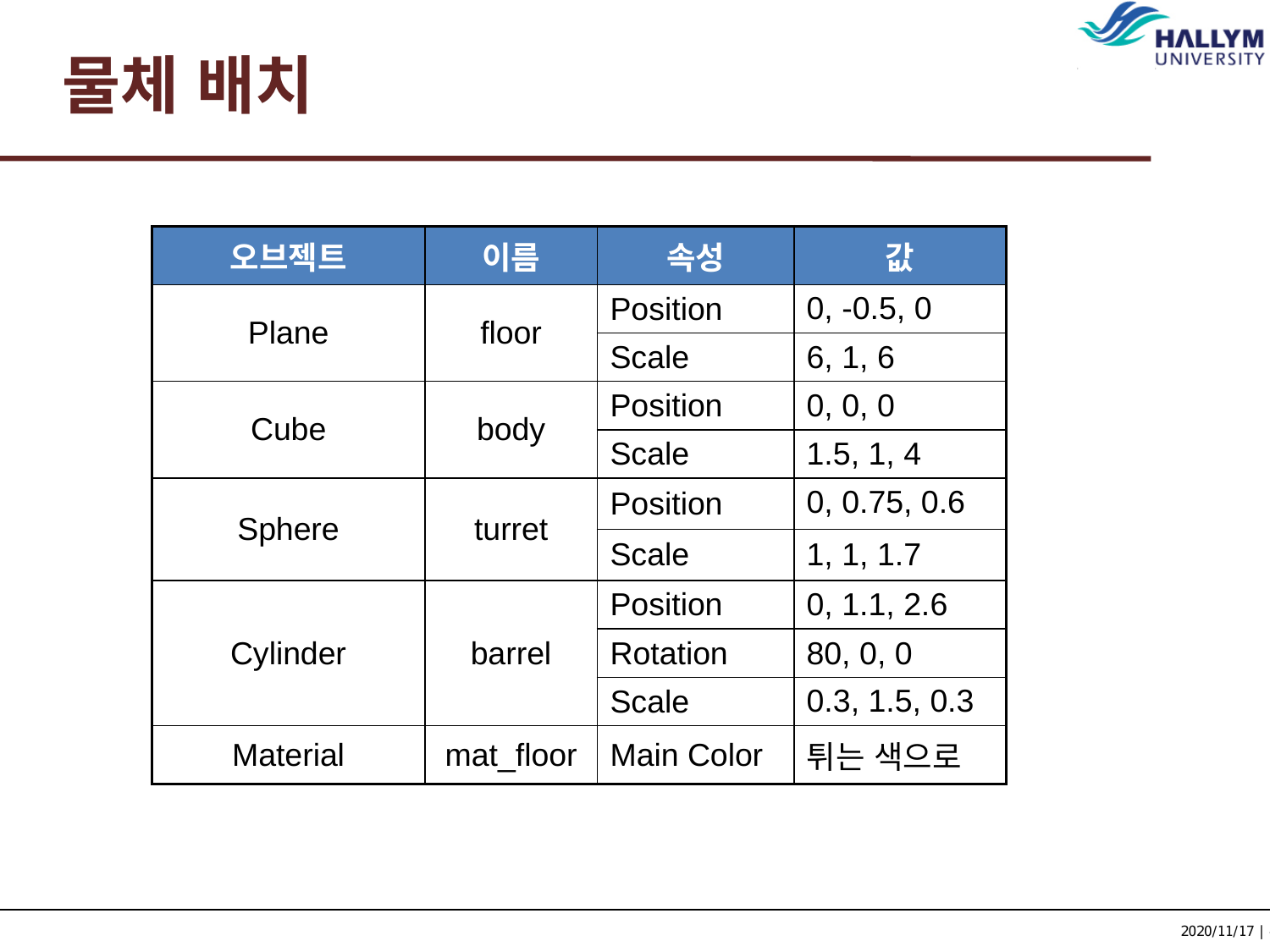

# 물체 배치
| 오브젝트 | 이름 | 속성 | 값 |
| --- | --- | --- | --- |
| Plane | floor | Position | 0, -0.5, 0 |
|  |  | Scale | 6, 1, 6 |
| Cube | body | Position | 0, 0, 0 |
|  |  | Scale | 1.5, 1, 4 |
| Sphere | turret | Position | 0, 0.75, 0.6 |
|  |  | Scale | 1, 1, 1.7 |
| Cylinder | barrel | Position | 0, 1.1, 2.6 |
|  |  | Rotation | 80, 0, 0 |
|  |  | Scale | 0.3, 1.5, 0.3 |
| Material | mat\_floor | Main Color | 튀는 색으로 |